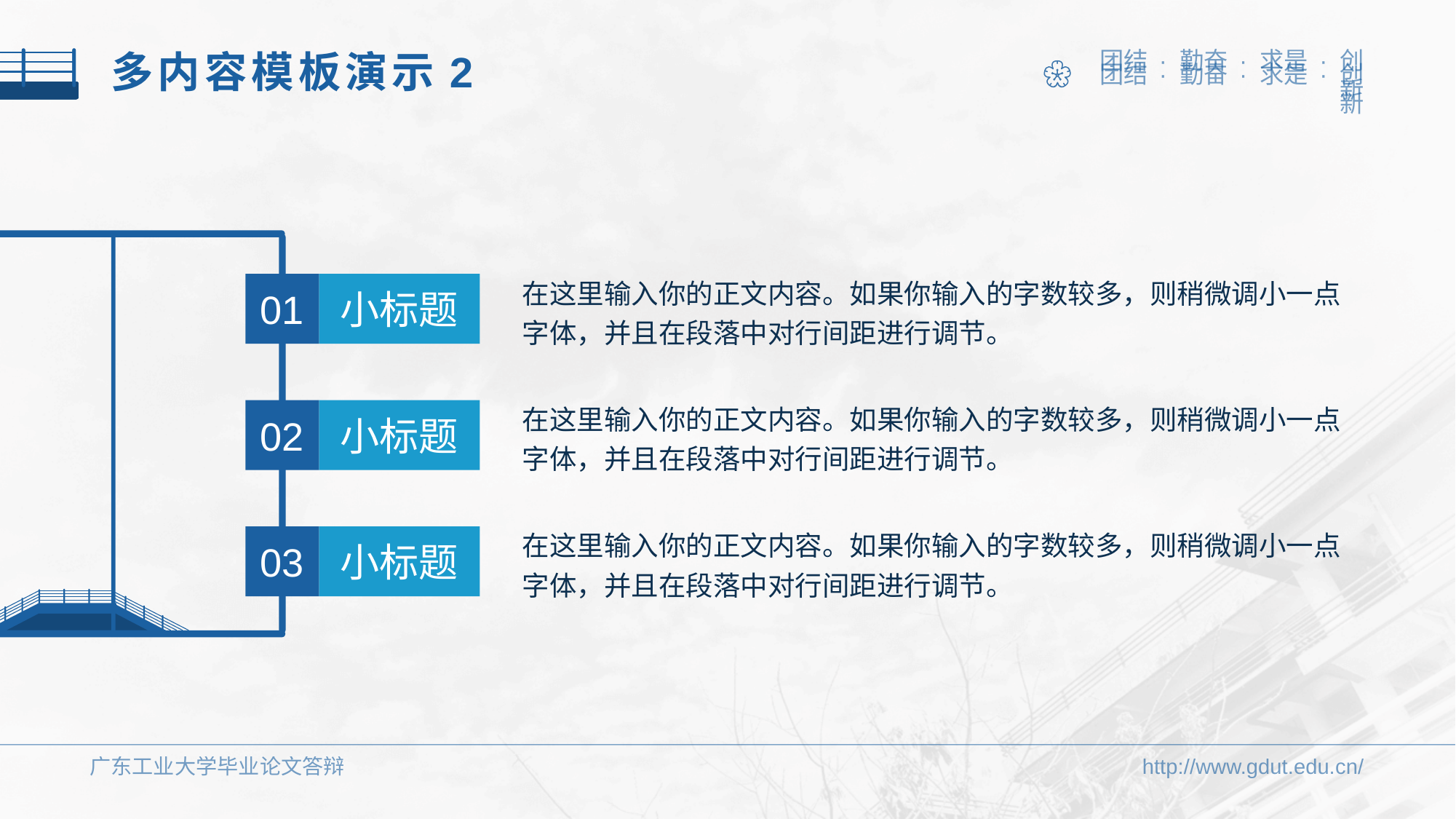

多内容模板演示2

在这里输入你的正文内容。如果你输入的字数较多，则稍微调小一点字体，并且在段落中对行间距进行调节。
01
小标题
在这里输入你的正文内容。如果你输入的字数较多，则稍微调小一点字体，并且在段落中对行间距进行调节。
02
小标题

在这里输入你的正文内容。如果你输入的字数较多，则稍微调小一点字体，并且在段落中对行间距进行调节。
03
小标题